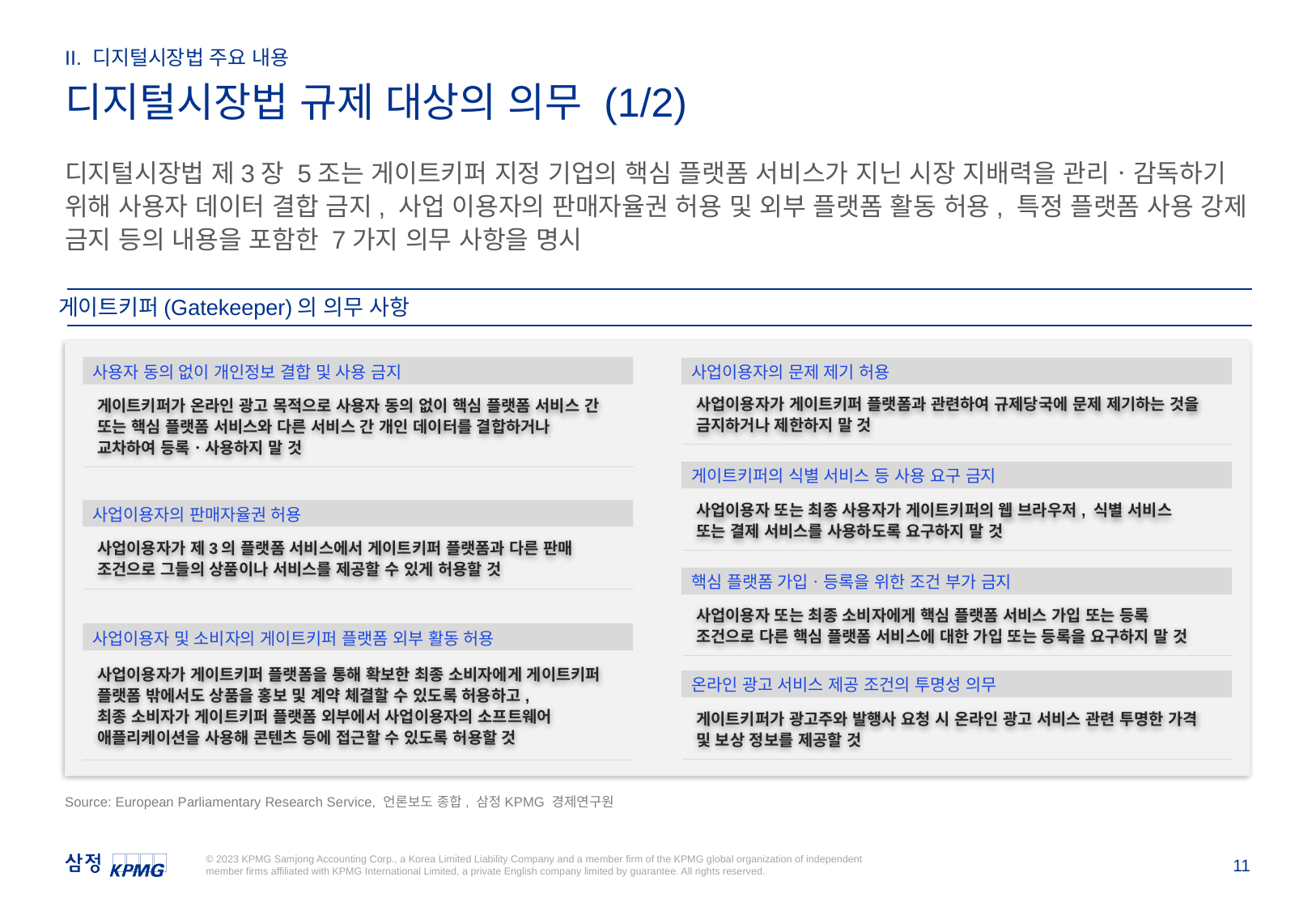

II. 디지털시장법 주요 내용
디지털시장법 규제 대상의 의무 (1/2)
디지털시장법 제3장 5조는 게이트키퍼 지정 기업의 핵심 플랫폼 서비스가 지닌 시장 지배력을 관리ㆍ감독하기 위해 사용자 데이터 결합 금지, 사업 이용자의 판매자율권 허용 및 외부 플랫폼 활동 허용, 특정 플랫폼 사용 강제 금지 등의 내용을 포함한 7가지 의무 사항을 명시

게이트키퍼(Gatekeeper)의 의무 사항

사업이용자의 문제 제기 허용
사업이용자가 게이트키퍼 플랫폼과 관련하여 규제당국에 문제 제기하는 것을 금지하거나 제한하지 말 것
사용자 동의 없이 개인정보 결합 및 사용 금지
게이트키퍼가 온라인 광고 목적으로 사용자 동의 없이 핵심 플랫폼 서비스 간 또는 핵심 플랫폼 서비스와 다른 서비스 간 개인 데이터를 결합하거나 교차하여 등록ㆍ사용하지 말 것

게이트키퍼의 식별 서비스 등 사용 요구 금지
사업이용자 또는 최종 사용자가 게이트키퍼의 웹 브라우저, 식별 서비스 또는 결제 서비스를 사용하도록 요구하지 말 것
사업이용자의 판매자율권 허용
사업이용자가 제3의 플랫폼 서비스에서 게이트키퍼 플랫폼과 다른 판매 조건으로 그들의 상품이나 서비스를 제공할 수 있게 허용할 것

핵심 플랫폼 가입ㆍ등록을 위한 조건 부가 금지
사업이용자 또는 최종 소비자에게 핵심 플랫폼 서비스 가입 또는 등록 조건으로 다른 핵심 플랫폼 서비스에 대한 가입 또는 등록을 요구하지 말 것

사업이용자 및 소비자의 게이트키퍼 플랫폼 외부 활동 허용
사업이용자가 게이트키퍼 플랫폼을 통해 확보한 최종 소비자에게 게이트키퍼 플랫폼 밖에서도 상품을 홍보 및 계약 체결할 수 있도록 허용하고,
최종 소비자가 게이트키퍼 플랫폼 외부에서 사업이용자의 소프트웨어 애플리케이션을 사용해 콘텐츠 등에 접근할 수 있도록 허용할 것

온라인 광고 서비스 제공 조건의 투명성 의무
게이트키퍼가 광고주와 발행사 요청 시 온라인 광고 서비스 관련 투명한 가격 및 보상 정보를 제공할 것
Source: European Parliamentary Research Service, 언론보도 종합, 삼정KPMG 경제연구원